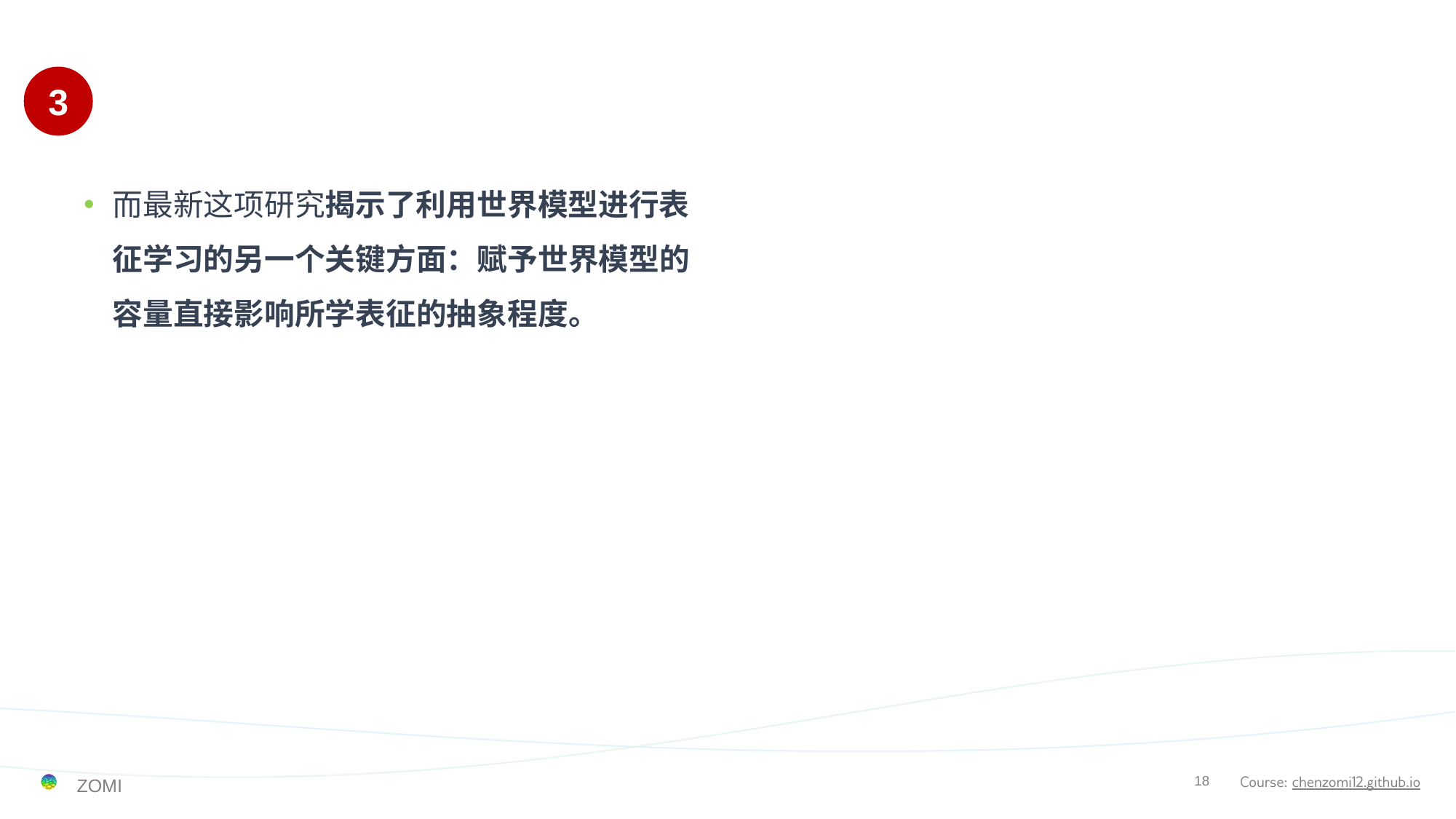

#
3
而最新这项研究揭示了利用世界模型进行表征学习的另一个关键方面：赋予世界模型的容量直接影响所学表征的抽象程度。